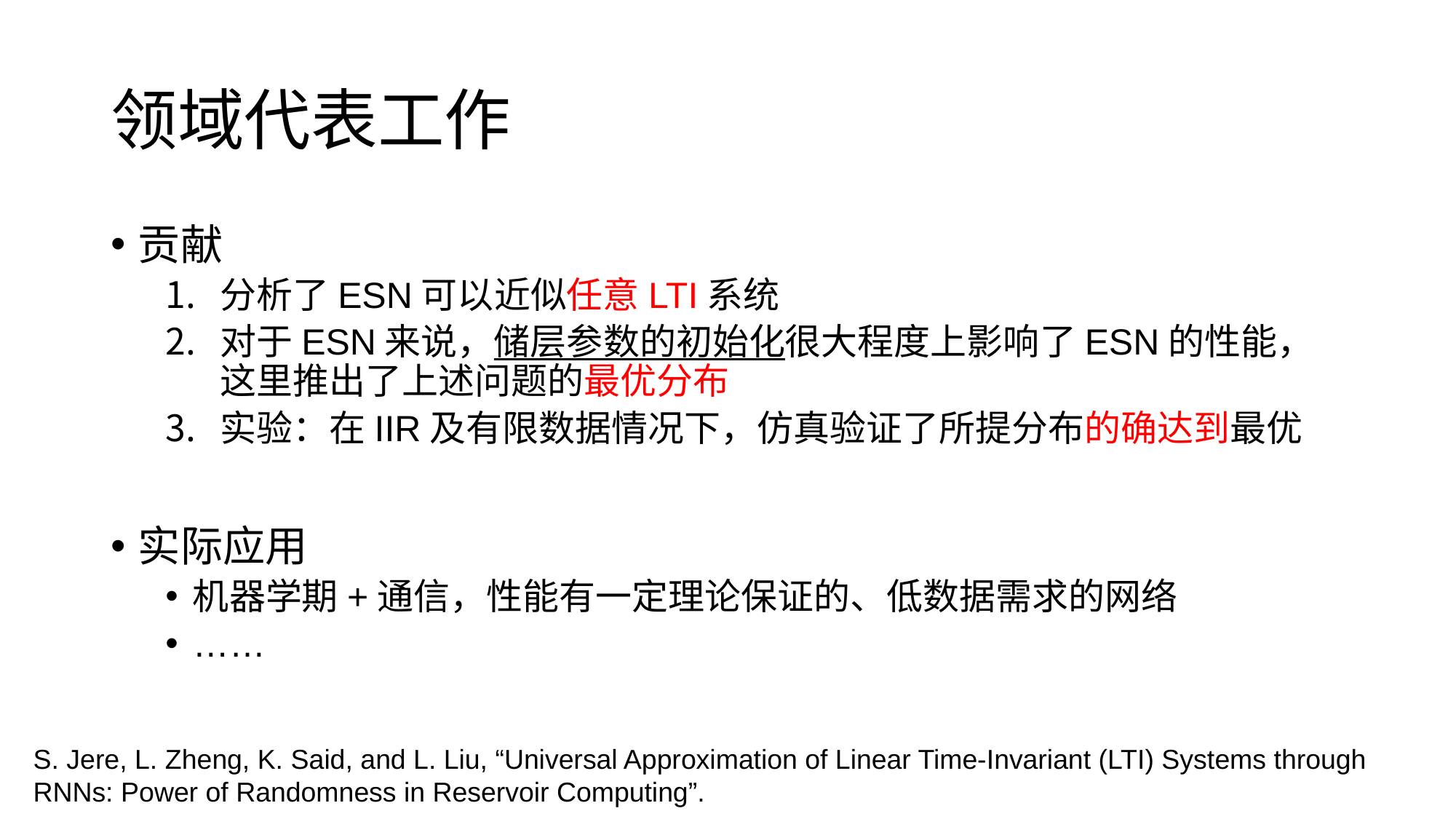

# 领域代表工作
贡献
分析了ESN可以近似任意LTI系统
对于ESN来说，储层参数的初始化很大程度上影响了ESN的性能，这里推出了上述问题的最优分布
实验：在IIR及有限数据情况下，仿真验证了所提分布的确达到最优

实际应用
机器学期+通信，性能有一定理论保证的、低数据需求的网络
……
S. Jere, L. Zheng, K. Said, and L. Liu, “Universal Approximation of Linear Time-Invariant (LTI) Systems through RNNs: Power of Randomness in Reservoir Computing”.